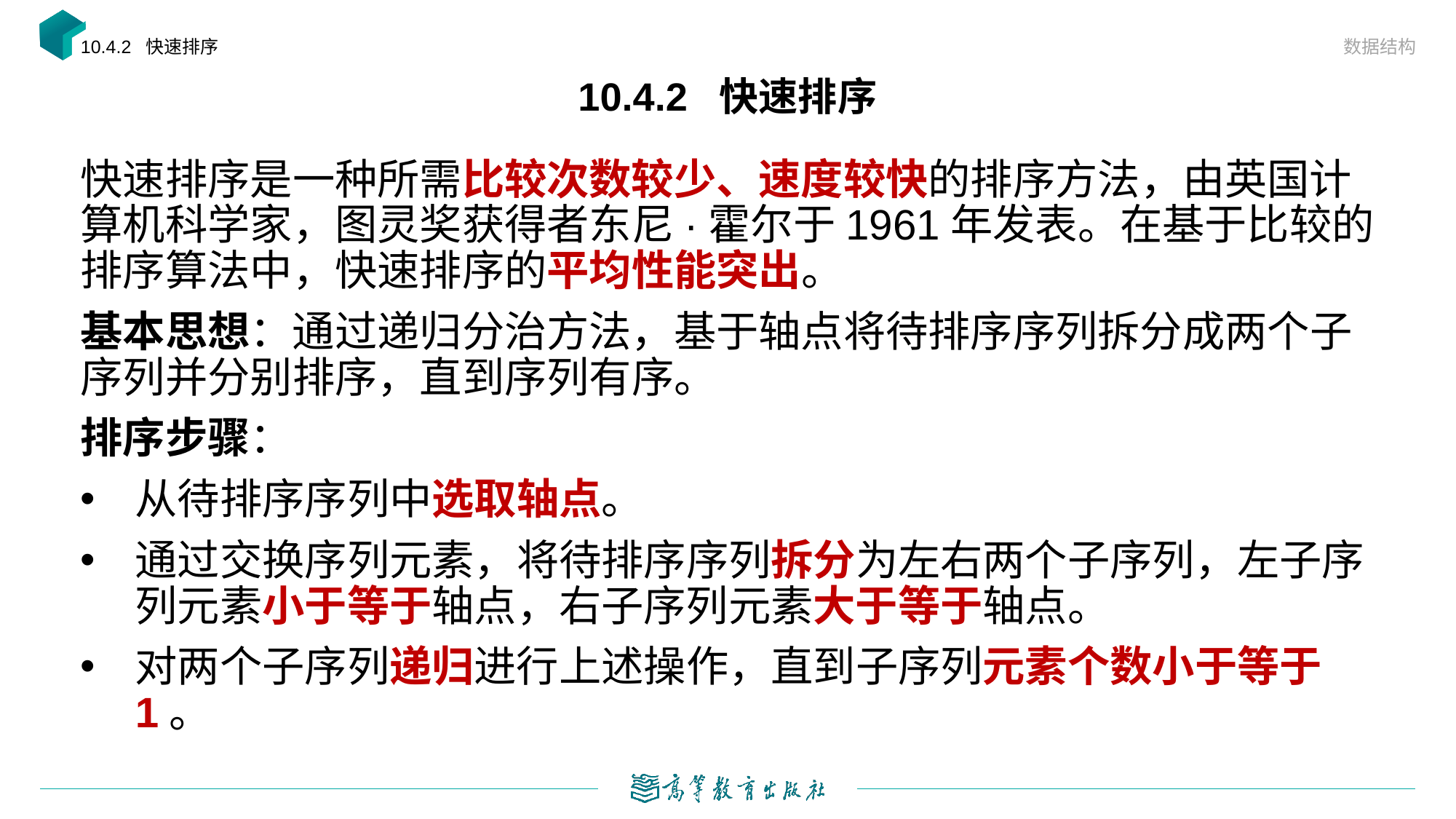

数据结构
10.4.2  快速排序
# 10.4.2  快速排序
快速排序是一种所需比较次数较少、速度较快的排序方法，由英国计算机科学家，图灵奖获得者东尼·霍尔于1961年发表。在基于比较的排序算法中，快速排序的平均性能突出。
基本思想：通过递归分治方法，基于轴点将待排序序列拆分成两个子序列并分别排序，直到序列有序。
排序步骤：
从待排序序列中选取轴点。
通过交换序列元素，将待排序序列拆分为左右两个子序列，左子序列元素小于等于轴点，右子序列元素大于等于轴点。
对两个子序列递归进行上述操作，直到子序列元素个数小于等于1。